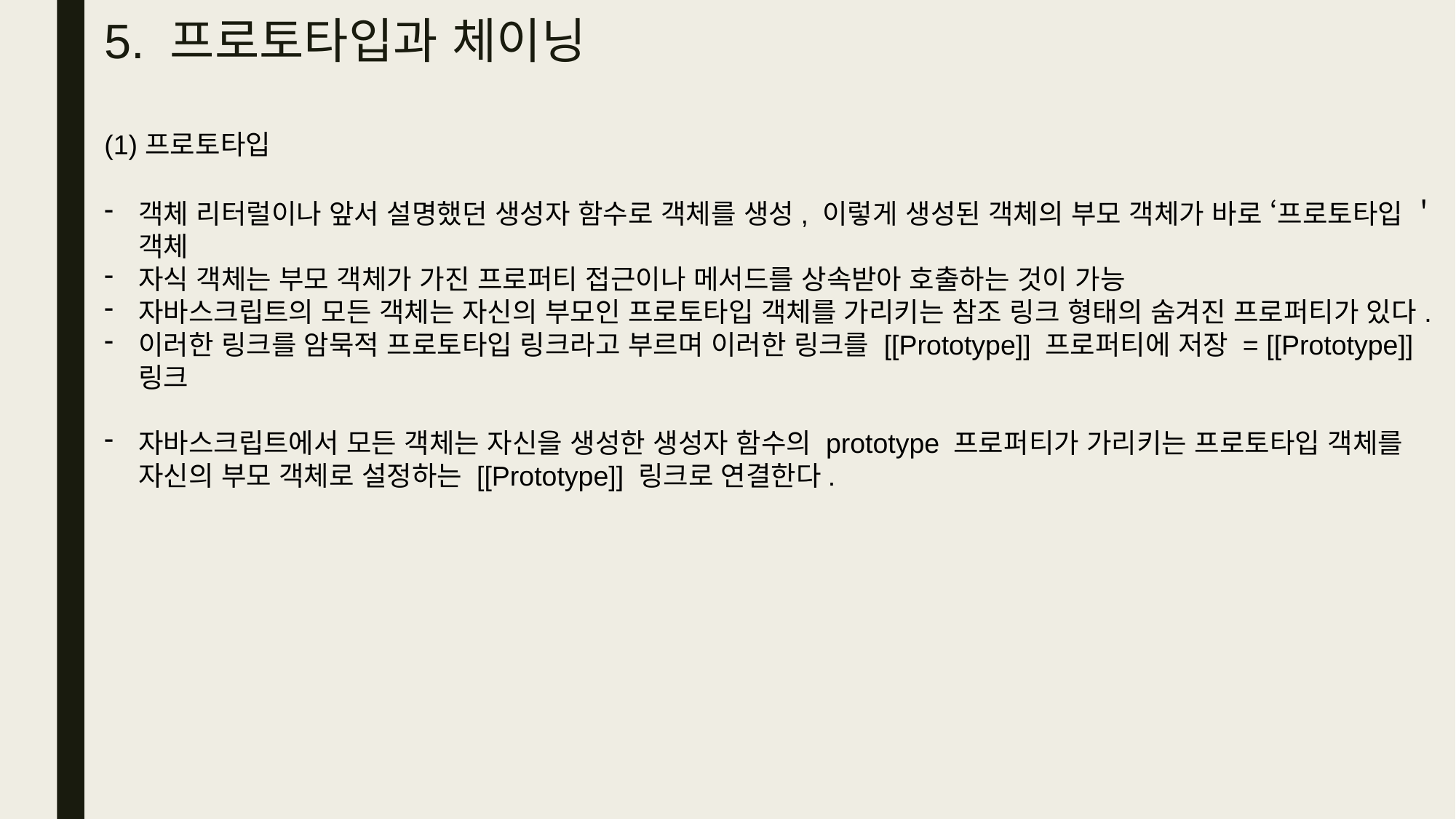

# 5. 프로토타입과 체이닝
프로토타입

객체 리터럴이나 앞서 설명했던 생성자 함수로 객체를 생성, 이렇게 생성된 객체의 부모 객체가 바로 ‘프로토타입 ＇객체
자식 객체는 부모 객체가 가진 프로퍼티 접근이나 메서드를 상속받아 호출하는 것이 가능
자바스크립트의 모든 객체는 자신의 부모인 프로토타입 객체를 가리키는 참조 링크 형태의 숨겨진 프로퍼티가 있다.
이러한 링크를 암묵적 프로토타입 링크라고 부르며 이러한 링크를 [[Prototype]] 프로퍼티에 저장 = [[Prototype]]링크

자바스크립트에서 모든 객체는 자신을 생성한 생성자 함수의 prototype 프로퍼티가 가리키는 프로토타입 객체를 자신의 부모 객체로 설정하는 [[Prototype]] 링크로 연결한다.